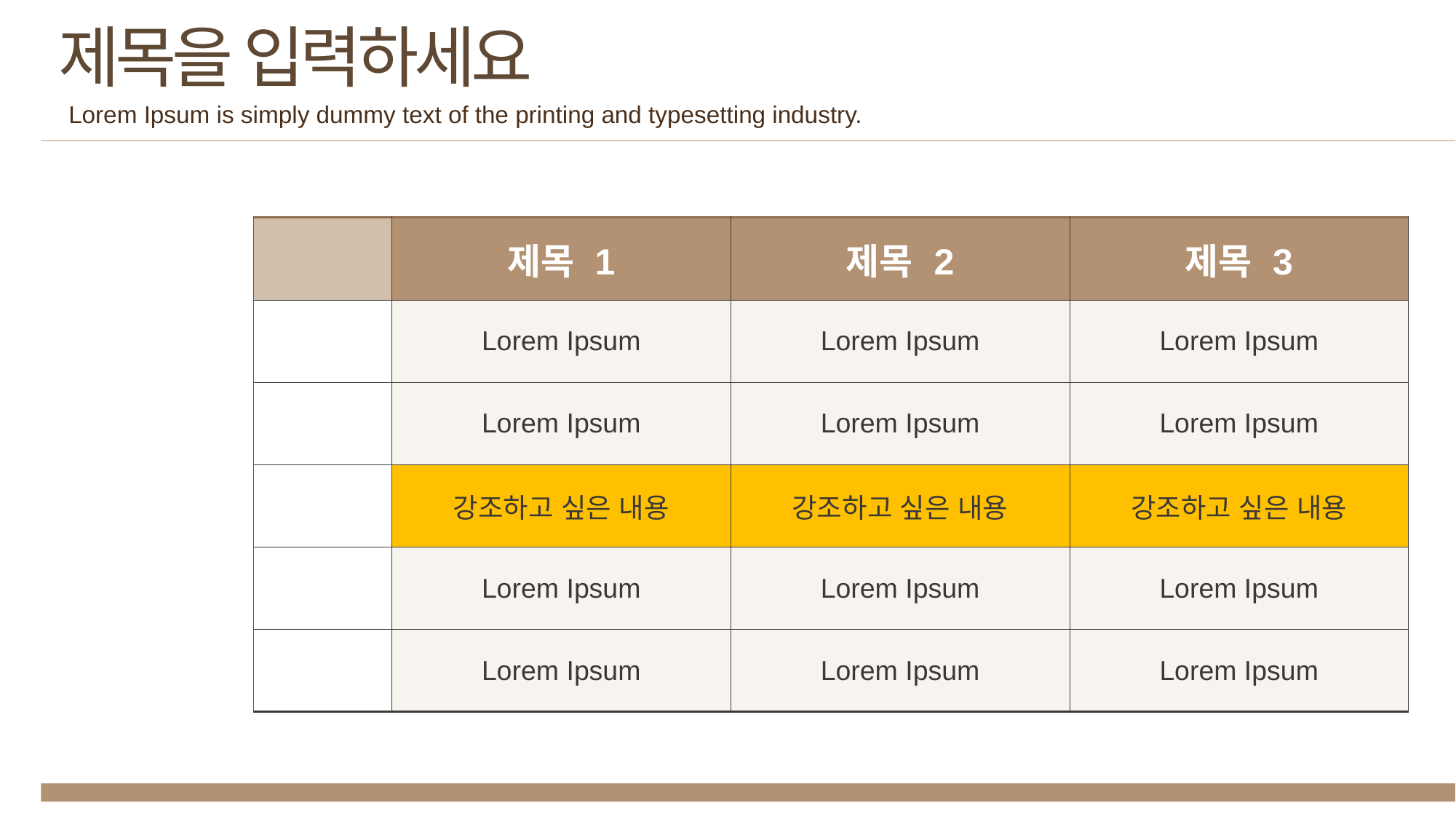

제목을 입력하세요
Lorem Ipsum is simply dummy text of the printing and typesetting industry.
|  | 제목 1 | 제목 2 | 제목 3 |
| --- | --- | --- | --- |
|  | Lorem Ipsum | Lorem Ipsum | Lorem Ipsum |
|  | Lorem Ipsum | Lorem Ipsum | Lorem Ipsum |
|  | 강조하고 싶은 내용 | 강조하고 싶은 내용 | 강조하고 싶은 내용 |
|  | Lorem Ipsum | Lorem Ipsum | Lorem Ipsum |
|  | Lorem Ipsum | Lorem Ipsum | Lorem Ipsum |